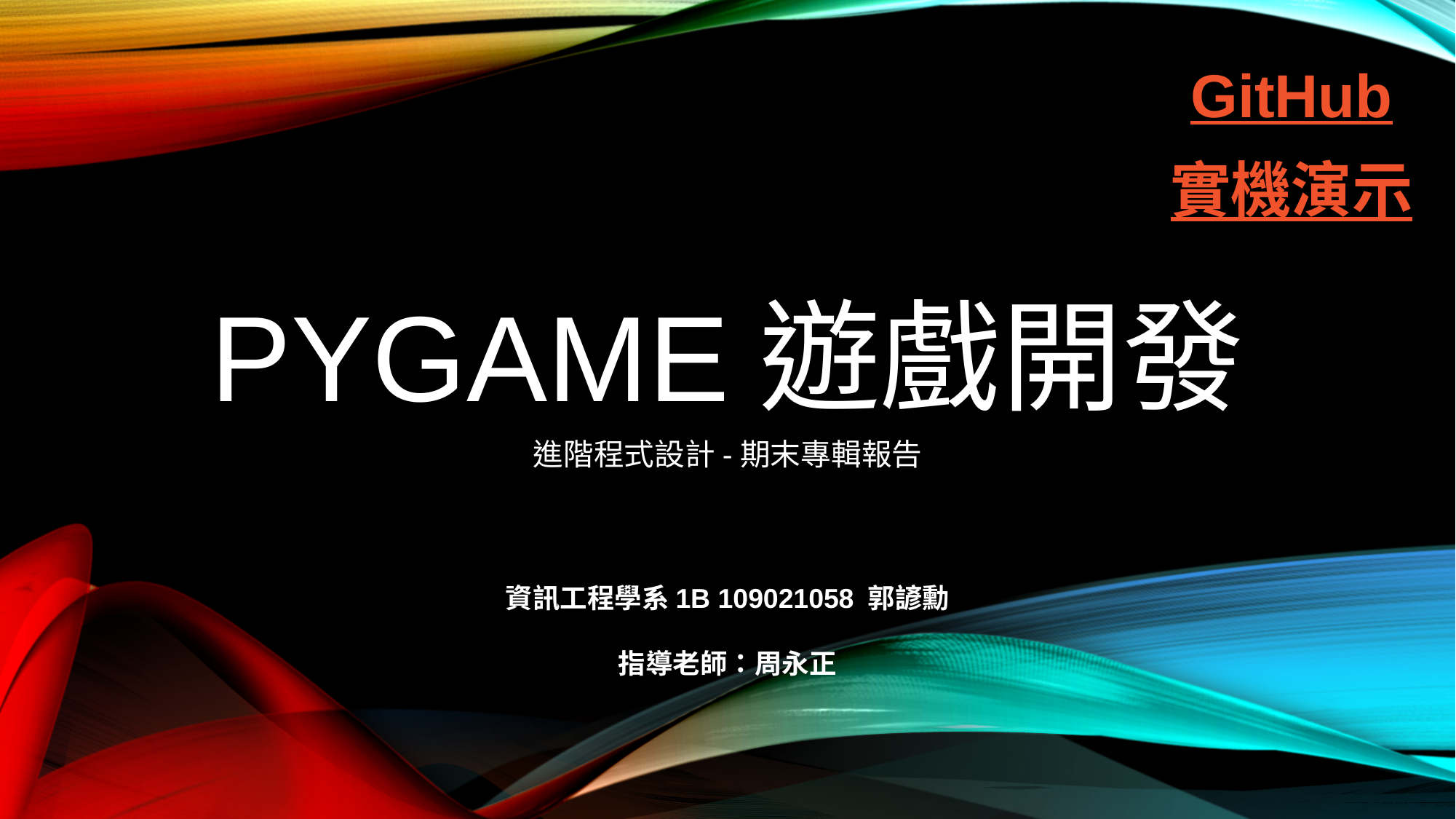

GitHub

實機演示
# Pygame遊戲開發
進階程式設計-期末專輯報告
資訊工程學系1B 109021058 郭諺勳

指導老師：周永正